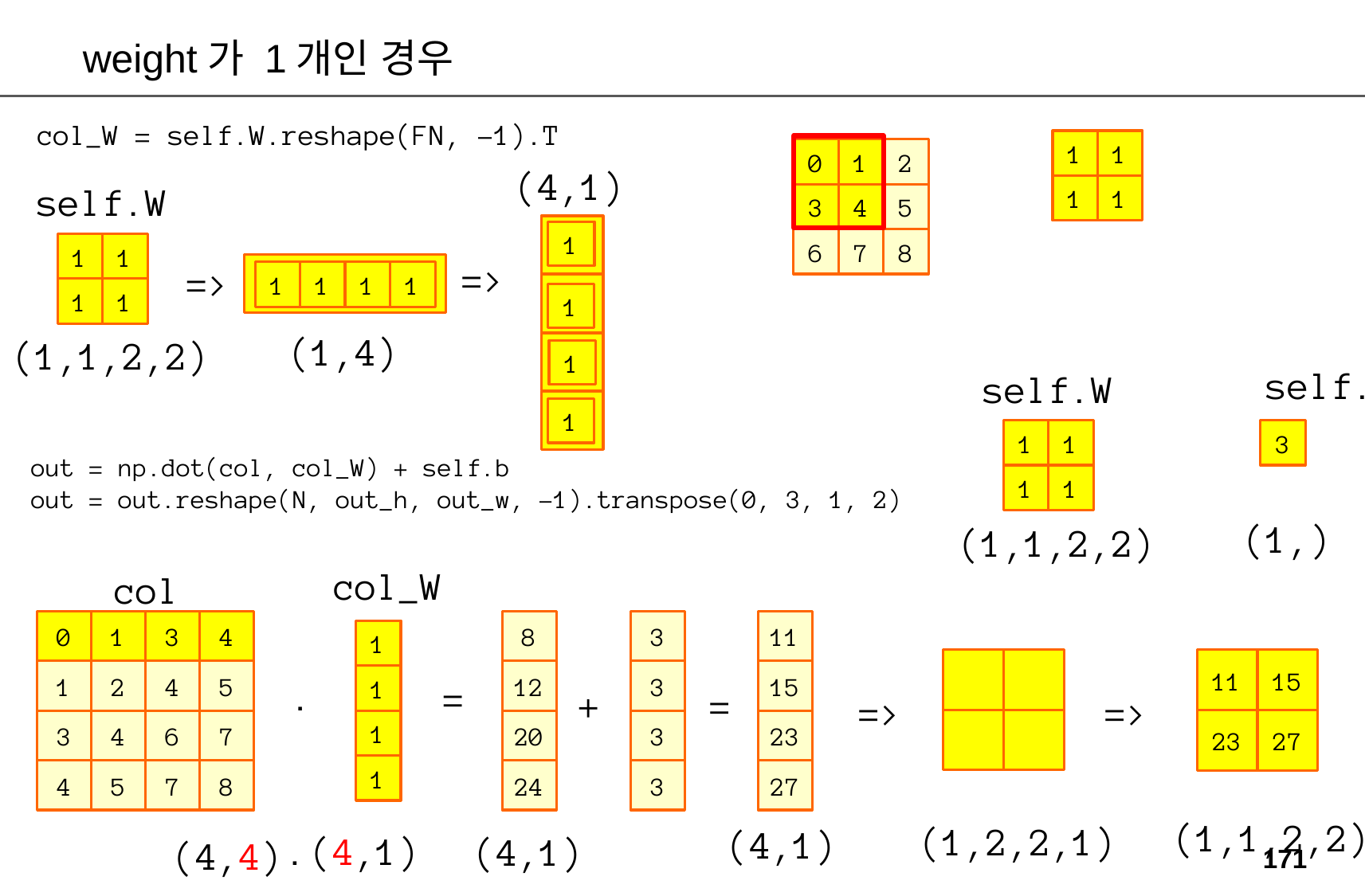

weight가 1개인 경우
col_W = self.W.reshape(FN, -1).T

1
1
1
1

0
1
2
(4,1)
self.W
3
4
5

1
6
7
8
1
1
1
1
=>
=>

1
1
1
1

1
(1,4)
(1,1,2,2)

1
self.b
self.W

1
3
1
1
1
1
out = np.dot(col, col_W) + self.b
out = out.reshape(N, out_h, out_w, -1).transpose(0, 3, 1, 2)
(1,)
(1,1,2,2)
col_W
col
0
1
3
4
8
3
11
1

11
15
23
27
1
2
4
5
12
3
15
.
=
1
=
+
=>
=>
3
4
6
7
1
20
3
23
1
4
5
7
8
24
3
27
(1,1,2,2)
(1,2,2,1)
(4,1)
.
(4,1)
(4,1)
(4,4)